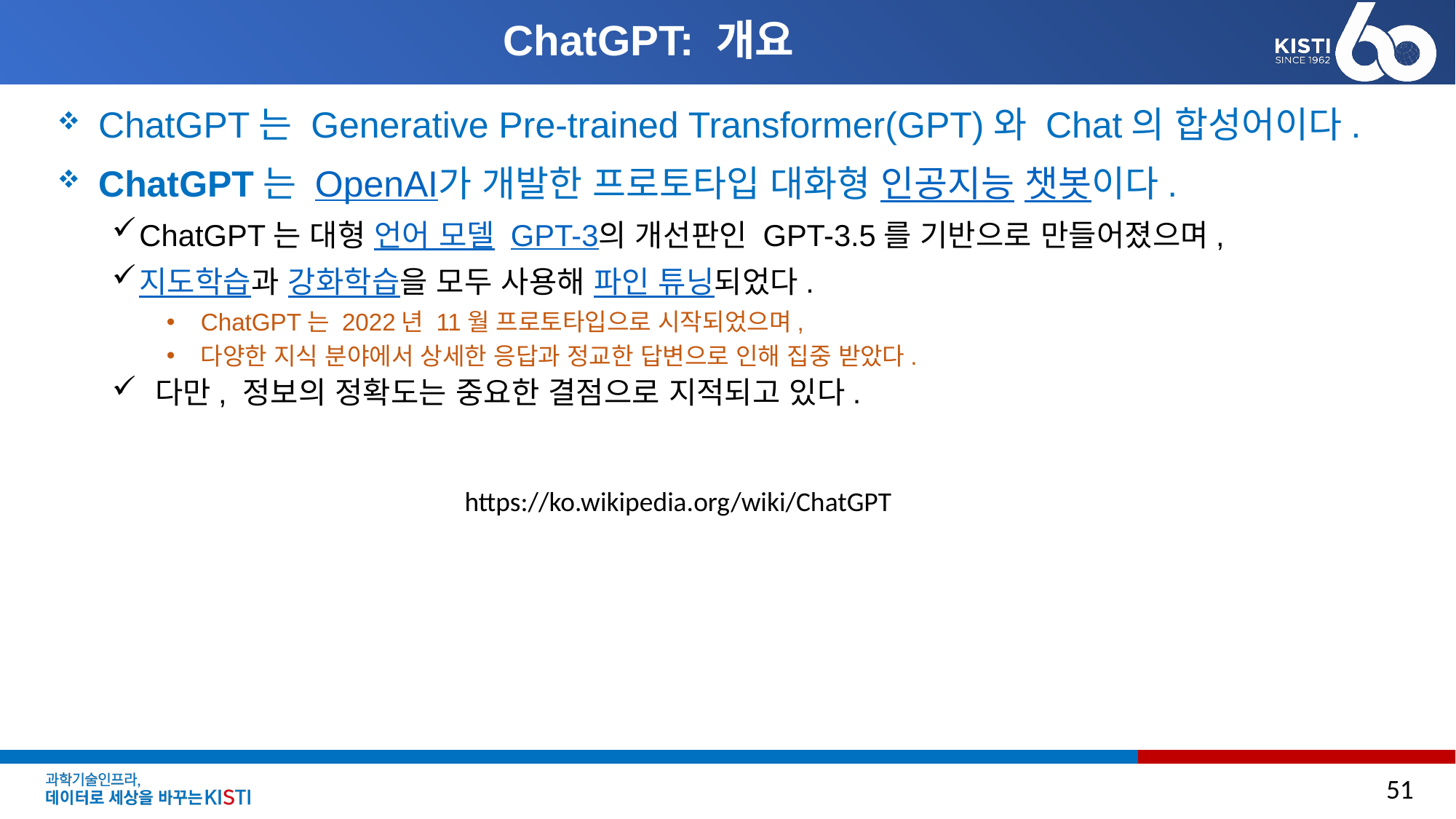

# ChatGPT: 개요
ChatGPT는 Generative Pre-trained Transformer(GPT)와 Chat의 합성어이다.
ChatGPT는 OpenAI가 개발한 프로토타입 대화형 인공지능 챗봇이다.
ChatGPT는 대형 언어 모델 GPT-3의 개선판인 GPT-3.5를 기반으로 만들어졌으며,
지도학습과 강화학습을 모두 사용해 파인 튜닝되었다.
ChatGPT는 2022년 11월 프로토타입으로 시작되었으며,
다양한 지식 분야에서 상세한 응답과 정교한 답변으로 인해 집중 받았다.
 다만, 정보의 정확도는 중요한 결점으로 지적되고 있다.

https://ko.wikipedia.org/wiki/ChatGPT
51